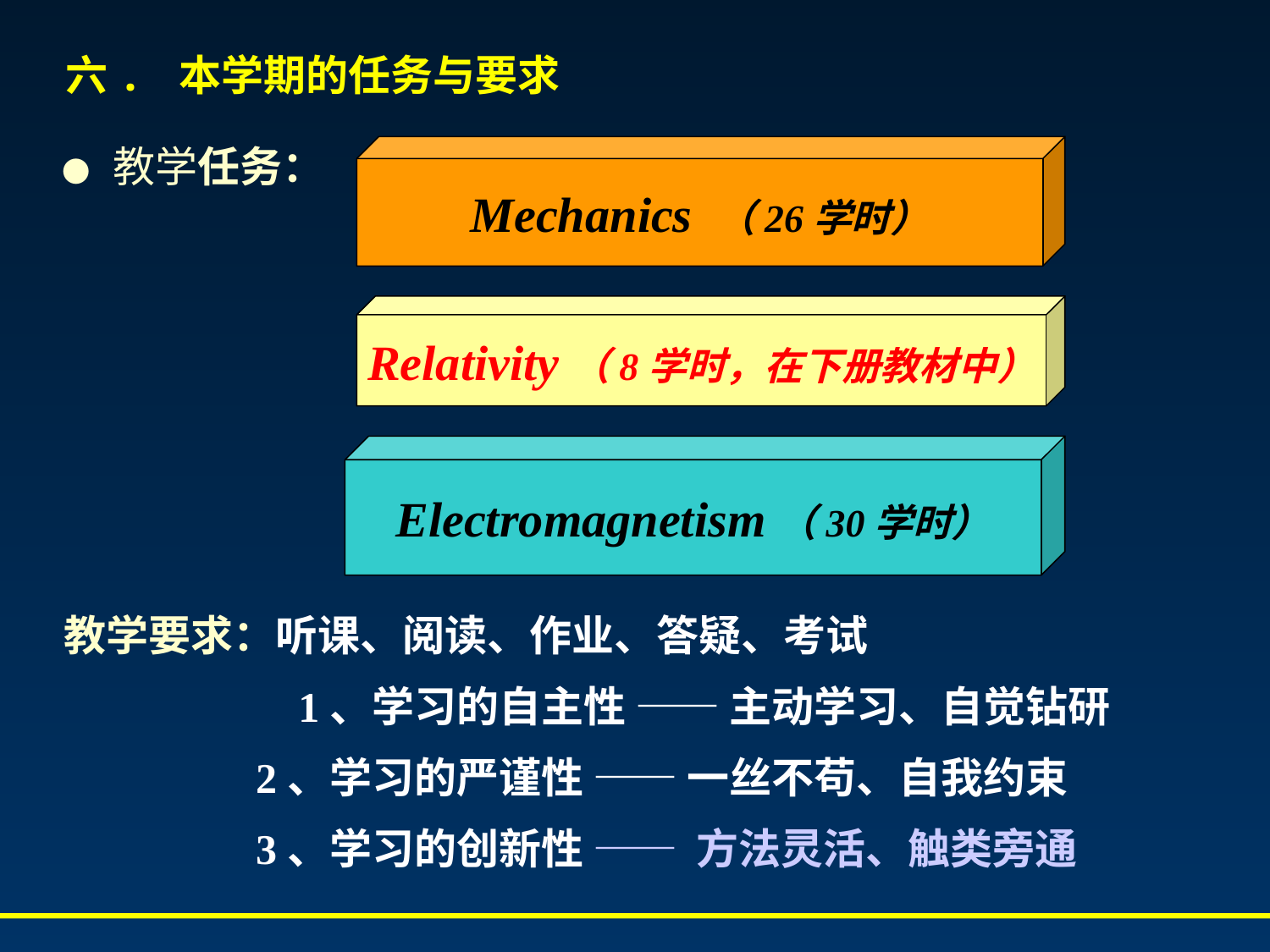

六. 本学期的任务与要求
 ● 教学任务：
Mechanics （26学时）
Relativity（8学时，在下册教材中）
Electromagnetism（30学时）
  教学要求：听课、阅读、作业、答疑、考试
          1、学习的自主性 —— 主动学习、自觉钻研
                    2、学习的严谨性 —— 一丝不苟、自我约束
                    3、学习的创新性 ——  方法灵活、触类旁通